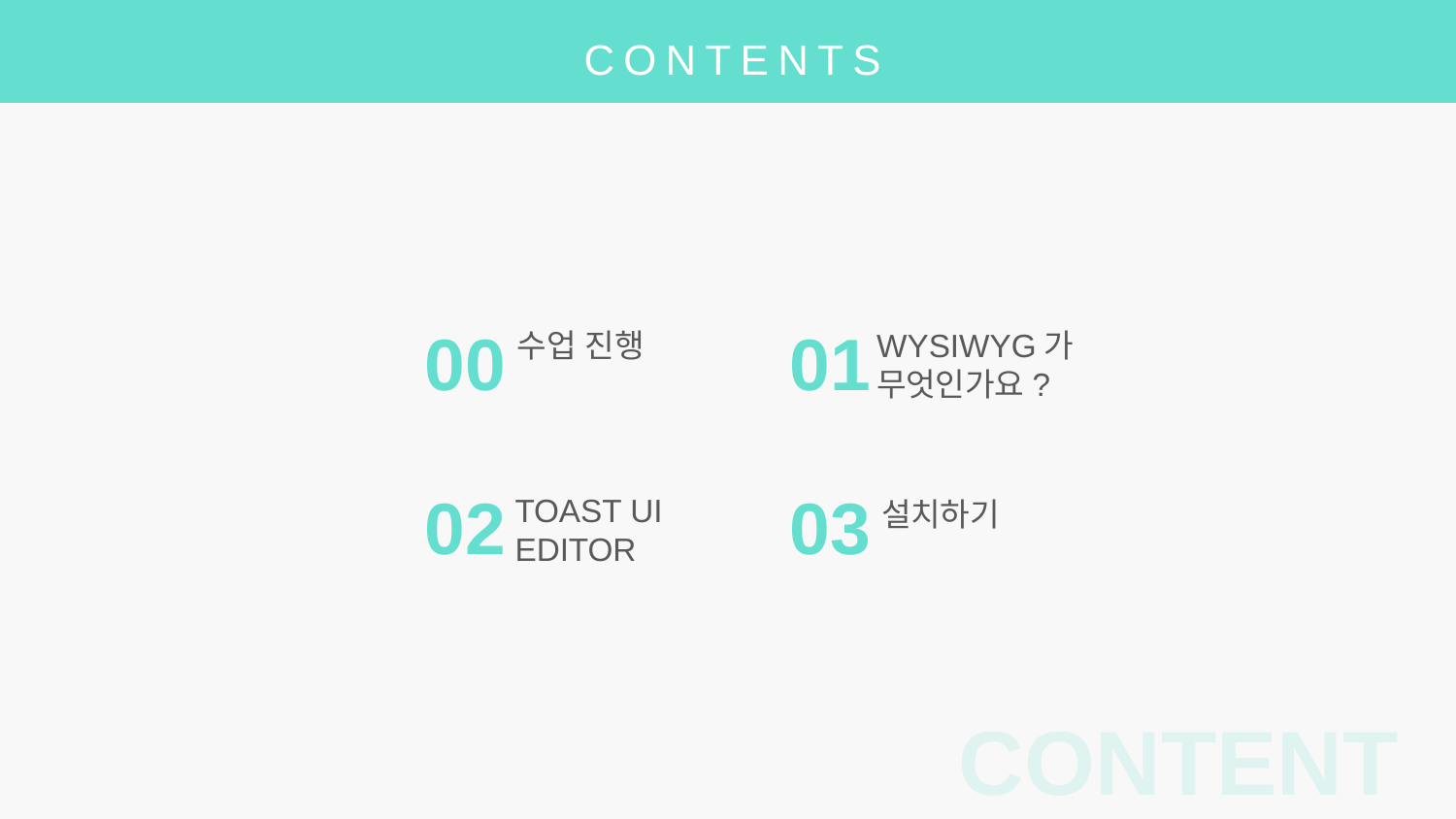

CONTENTS
00
수업 진행
01
WYSIWYG가
무엇인가요?
02
TOAST UI
EDITOR
03
설치하기
CONTENTS